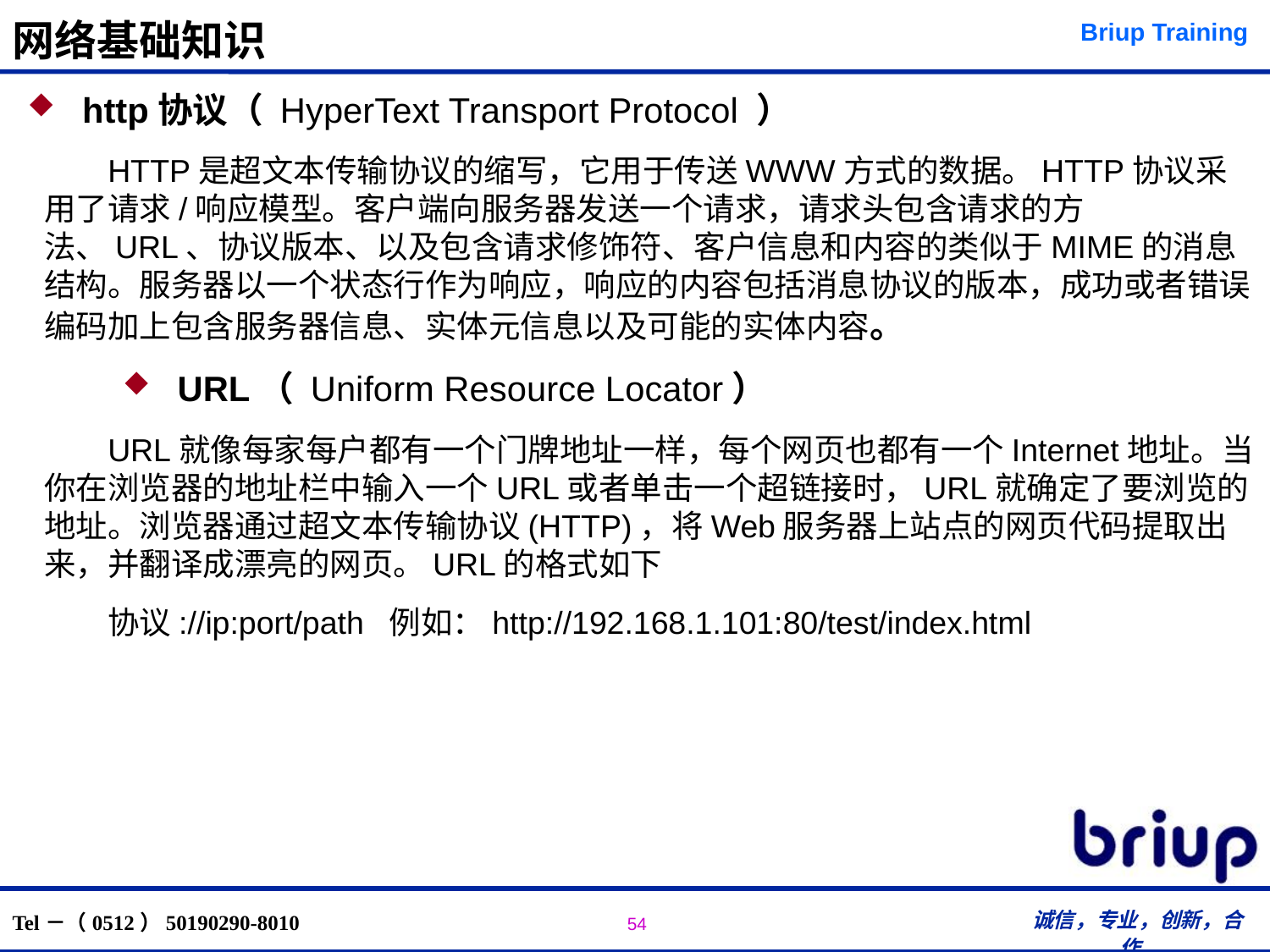

# 网络基础知识
 http协议（ HyperText Transport Protocol ）
HTTP是超文本传输协议的缩写，它用于传送WWW方式的数据。HTTP协议采用了请求/响应模型。客户端向服务器发送一个请求，请求头包含请求的方法、URL、协议版本、以及包含请求修饰符、客户信息和内容的类似于MIME的消息结构。服务器以一个状态行作为响应，响应的内容包括消息协议的版本，成功或者错误编码加上包含服务器信息、实体元信息以及可能的实体内容。
 URL（ Uniform Resource Locator）
URL就像每家每户都有一个门牌地址一样，每个网页也都有一个Internet地址。当你在浏览器的地址栏中输入一个URL或者单击一个超链接时，URL就确定了要浏览的地址。浏览器通过超文本传输协议(HTTP)，将Web服务器上站点的网页代码提取出来，并翻译成漂亮的网页。URL的格式如下
协议://ip:port/path  例如：http://192.168.1.101:80/test/index.html